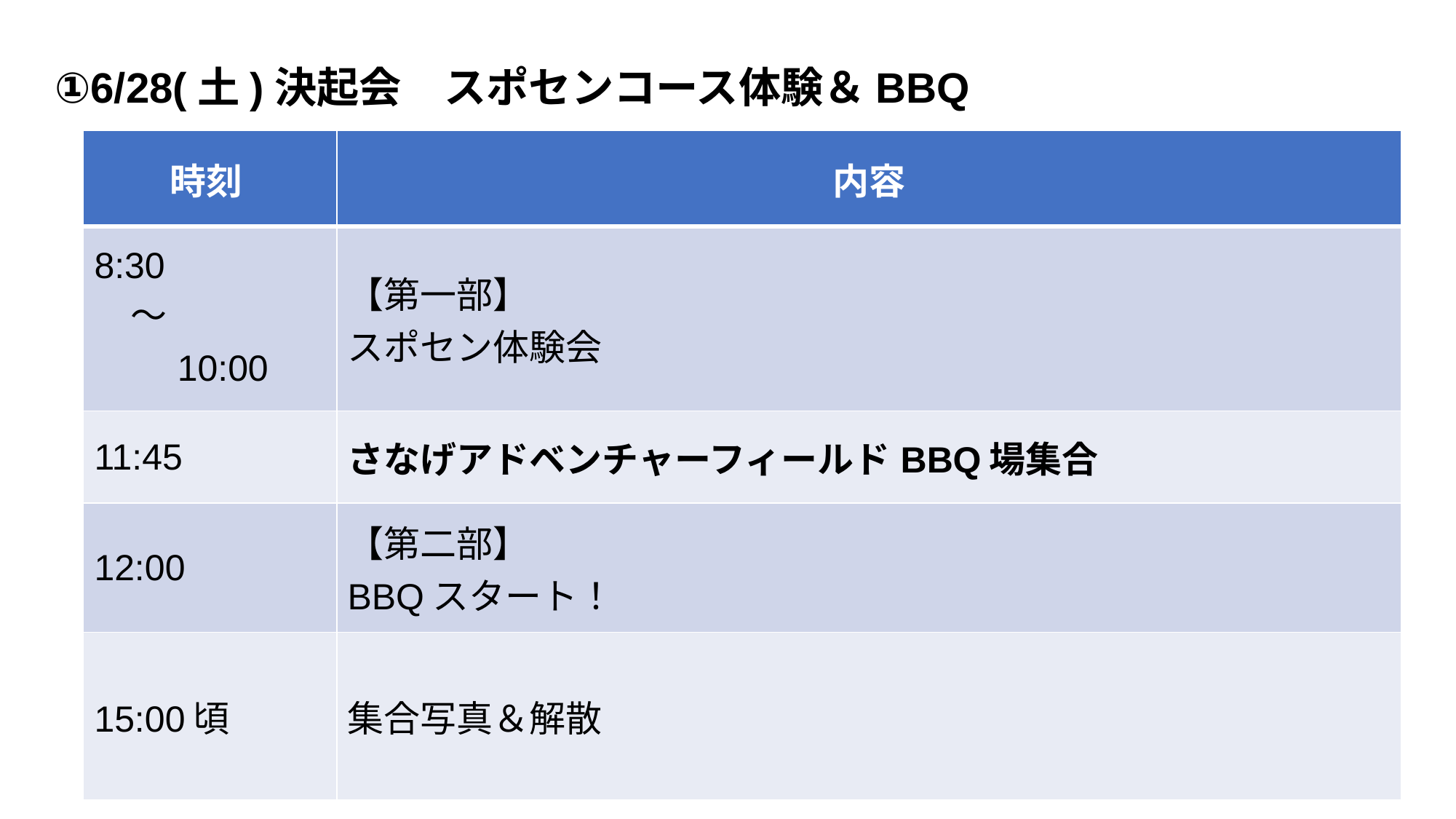

①6/28(土)決起会　スポセンコース体験＆BBQ
| 時刻 | 内容 |
| --- | --- |
| 8:30 　～ 　　10:00 | 【第一部】 スポセン体験会 |
| 11:45 | さなげアドベンチャーフィールドBBQ場集合 |
| 12:00 | 【第二部】 BBQスタート！ |
| 15:00頃 | 集合写真＆解散 |